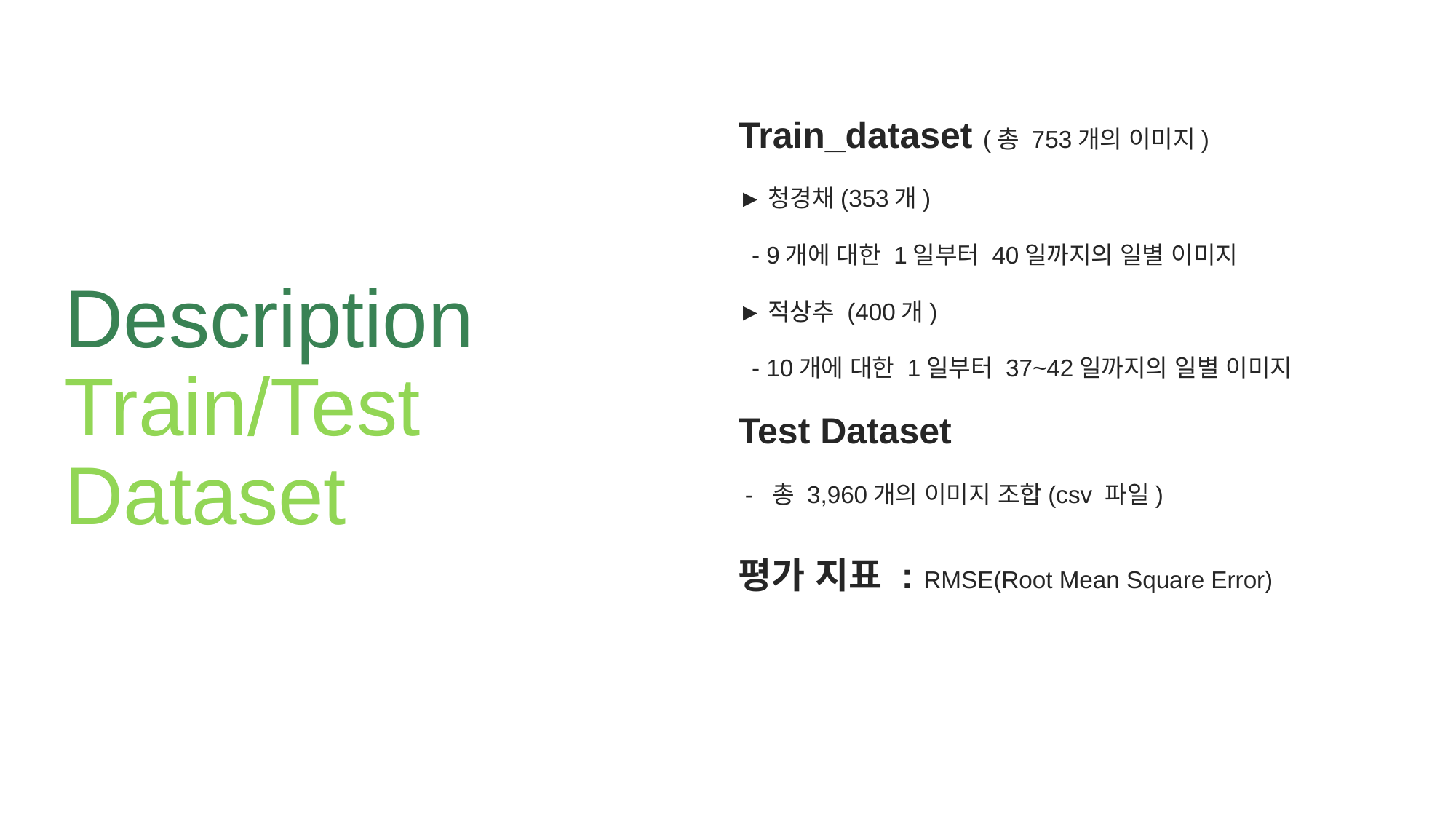

Train_dataset (총 753개의 이미지)
►청경채(353개)
  - 9개에 대한 1일부터 40일까지의 일별 이미지
►적상추 (400개)
  - 10개에 대한 1일부터 37~42일까지의 일별 이미지
Test Dataset
 -  총 3,960개의 이미지 조합(csv 파일)

평가 지표 : RMSE(Root Mean Square Error)

Description Train/Test Dataset